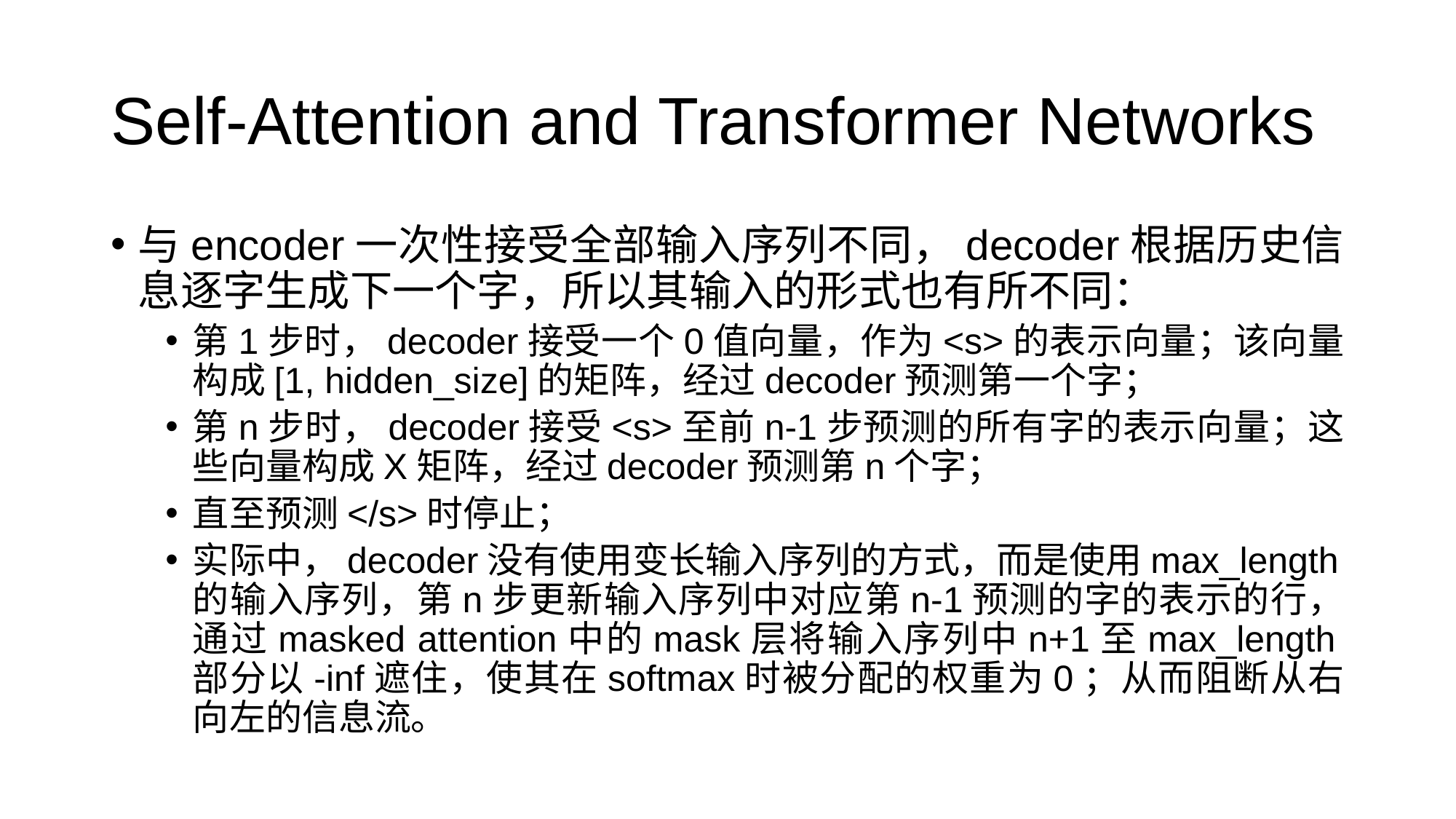

# Self-Attention and Transformer Networks
与encoder一次性接受全部输入序列不同，decoder根据历史信息逐字生成下一个字，所以其输入的形式也有所不同：
第1步时，decoder接受一个0值向量，作为<s>的表示向量；该向量构成[1, hidden_size]的矩阵，经过decoder预测第一个字；
第n步时，decoder接受<s>至前n-1步预测的所有字的表示向量；这些向量构成X矩阵，经过decoder预测第n个字；
直至预测</s>时停止；
实际中，decoder没有使用变长输入序列的方式，而是使用max_length的输入序列，第n步更新输入序列中对应第n-1预测的字的表示的行，通过masked attention中的mask层将输入序列中n+1至max_length部分以-inf遮住，使其在softmax时被分配的权重为0；从而阻断从右向左的信息流。